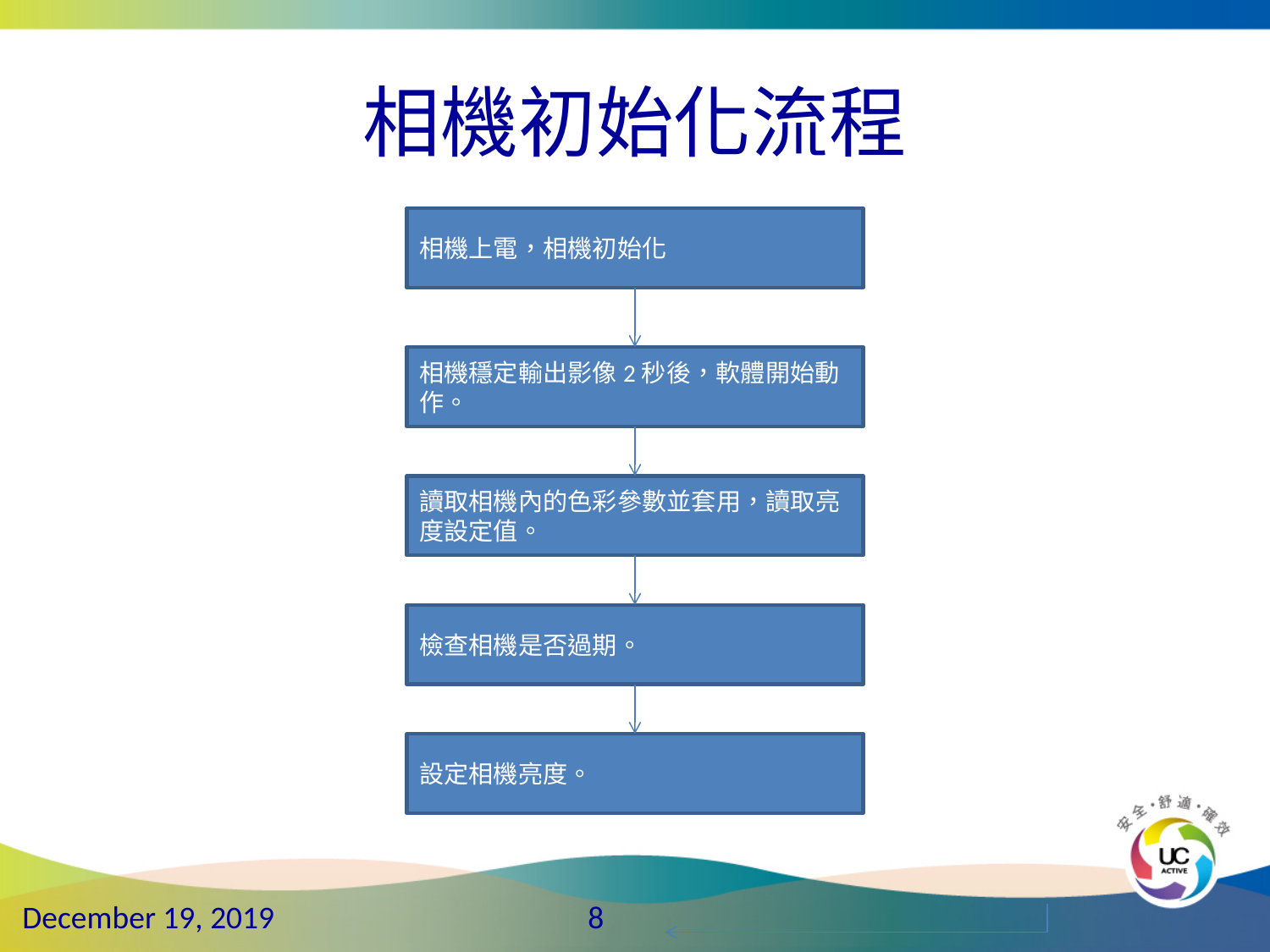

# 相機初始化流程
相機上電，相機初始化
相機穩定輸出影像2秒後，軟體開始動作。
讀取相機內的色彩參數並套用，讀取亮度設定值。
檢查相機是否過期。
設定相機亮度。